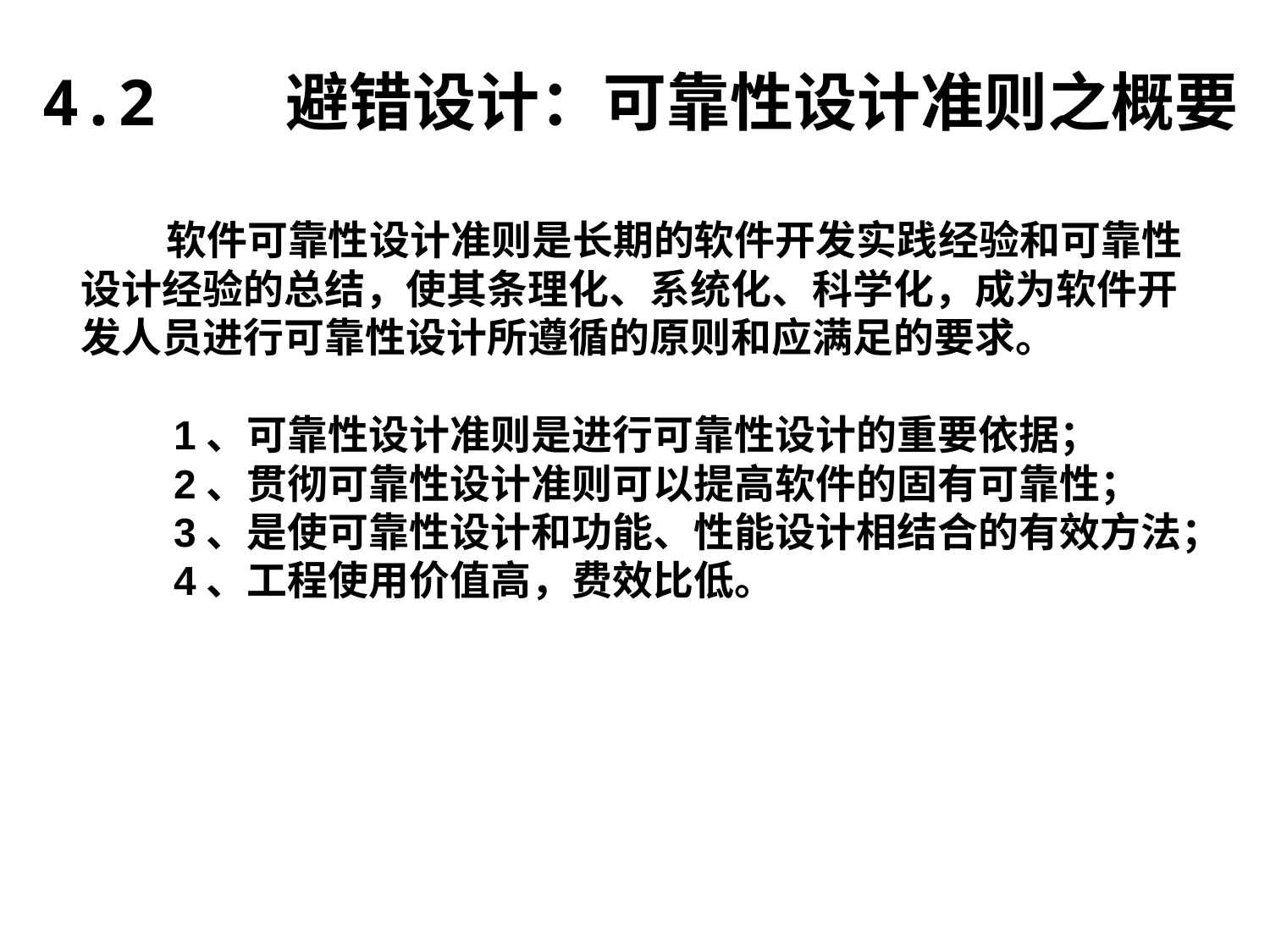

4.2   避错设计：可靠性设计准则之概要
    软件可靠性设计准则是长期的软件开发实践经验和可靠性设计经验的总结，使其条理化、系统化、科学化，成为软件开发人员进行可靠性设计所遵循的原则和应满足的要求。

     1、可靠性设计准则是进行可靠性设计的重要依据；
     2、贯彻可靠性设计准则可以提高软件的固有可靠性；
     3、是使可靠性设计和功能、性能设计相结合的有效方法；
     4、工程使用价值高，费效比低。